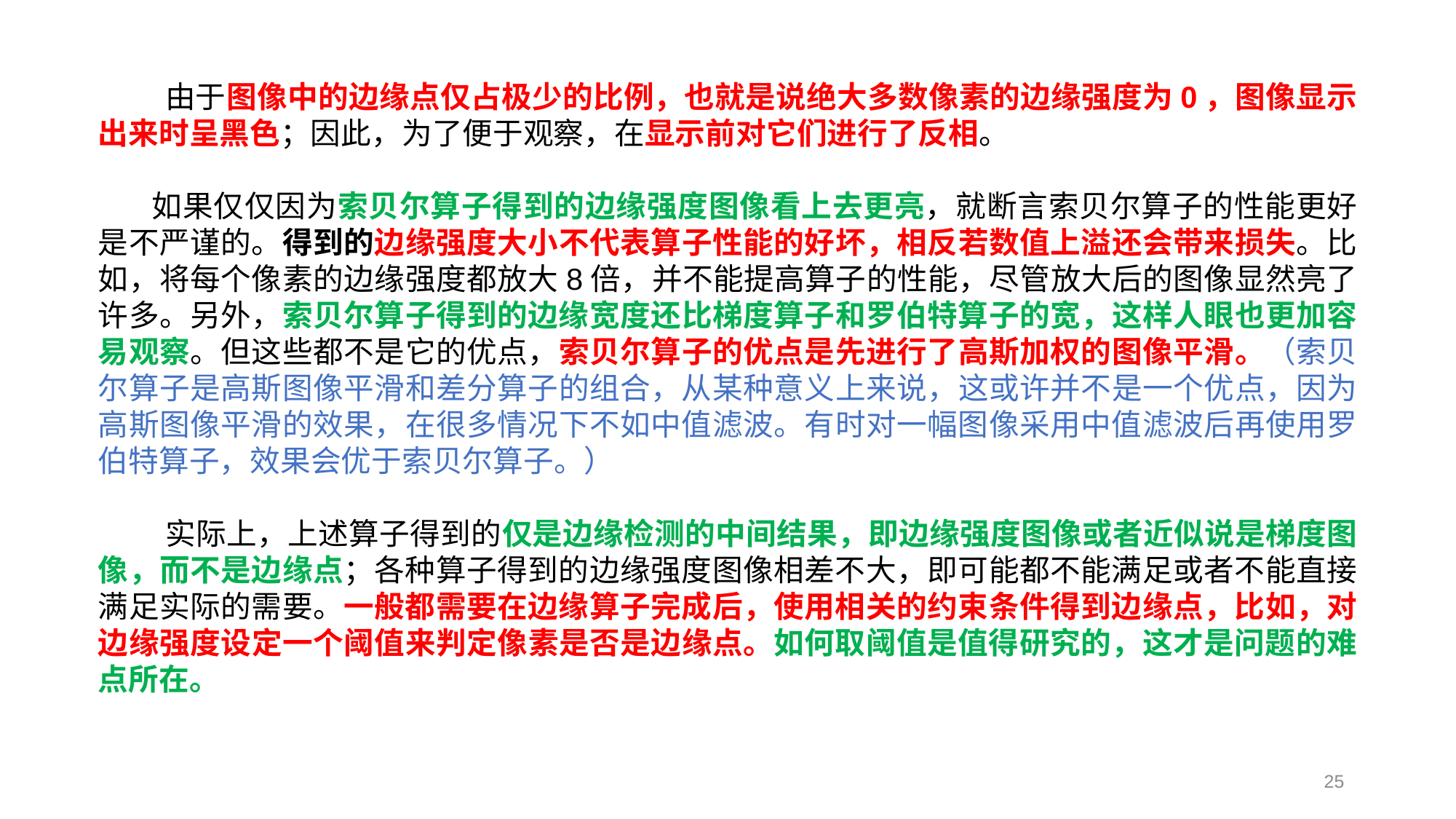

由于图像中的边缘点仅占极少的比例，也就是说绝大多数像素的边缘强度为0，图像显示出来时呈黑色；因此，为了便于观察，在显示前对它们进行了反相。

  如果仅仅因为索贝尔算子得到的边缘强度图像看上去更亮，就断言索贝尔算子的性能更好是不严谨的。得到的边缘强度大小不代表算子性能的好坏，相反若数值上溢还会带来损失。比如，将每个像素的边缘强度都放大8倍，并不能提高算子的性能，尽管放大后的图像显然亮了许多。另外，索贝尔算子得到的边缘宽度还比梯度算子和罗伯特算子的宽，这样人眼也更加容易观察。但这些都不是它的优点，索贝尔算子的优点是先进行了高斯加权的图像平滑。（索贝尔算子是高斯图像平滑和差分算子的组合，从某种意义上来说，这或许并不是一个优点，因为高斯图像平滑的效果，在很多情况下不如中值滤波。有时对一幅图像采用中值滤波后再使用罗伯特算子，效果会优于索贝尔算子。）

    实际上，上述算子得到的仅是边缘检测的中间结果，即边缘强度图像或者近似说是梯度图像，而不是边缘点；各种算子得到的边缘强度图像相差不大，即可能都不能满足或者不能直接满足实际的需要。一般都需要在边缘算子完成后，使用相关的约束条件得到边缘点，比如，对边缘强度设定一个阈值来判定像素是否是边缘点。如何取阈值是值得研究的，这才是问题的难点所在。
25